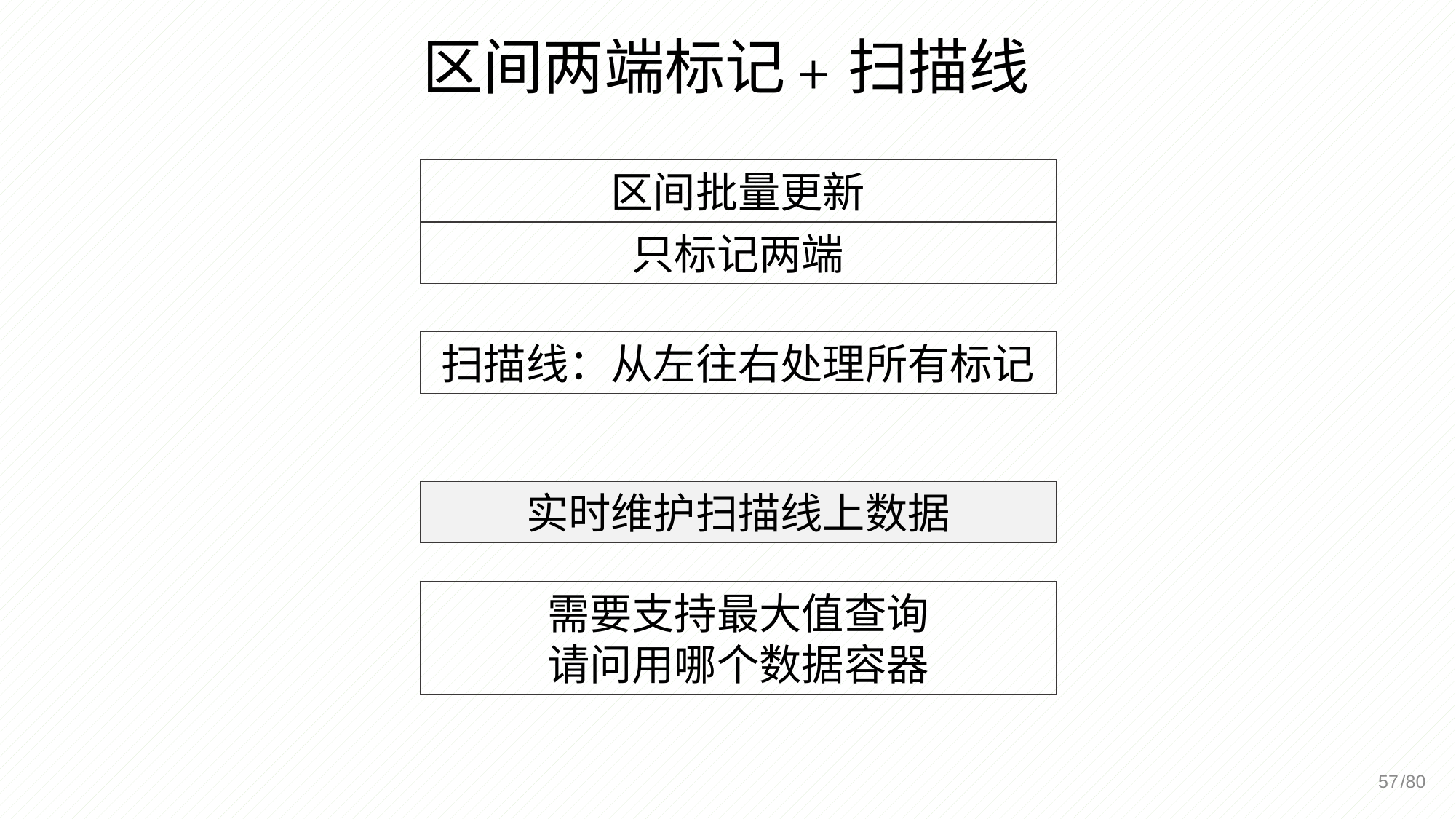

区间两端标记+扫描线
区间批量更新
只标记两端
扫描线：从左往右处理所有标记
实时维护扫描线上数据
需要支持最大值查询
请问用哪个数据容器
57